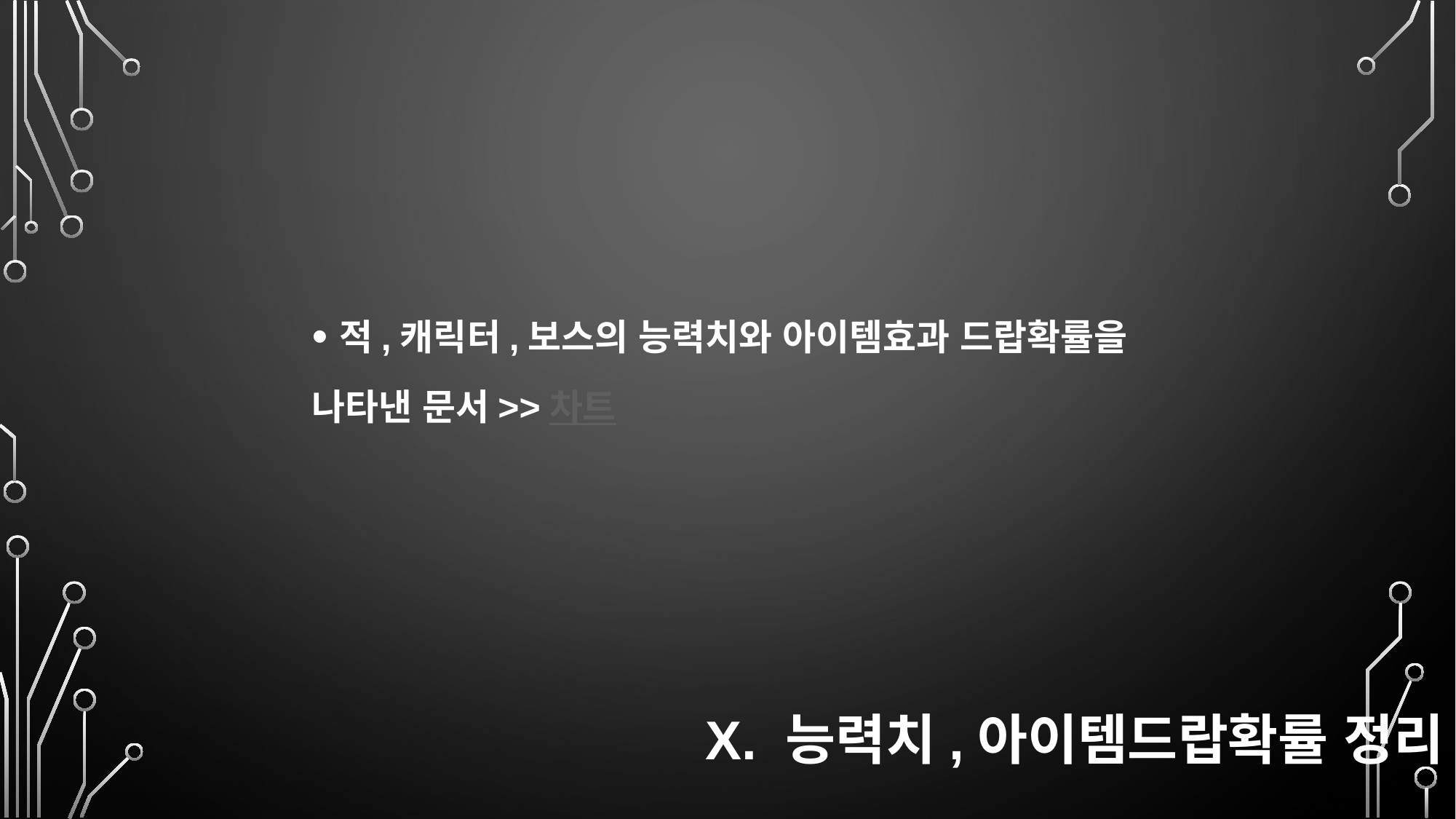

적,캐릭터,보스의 능력치와 아이템효과 드랍확률을
나타낸 문서>>차트
# X. 능력치,아이템드랍확률 정리